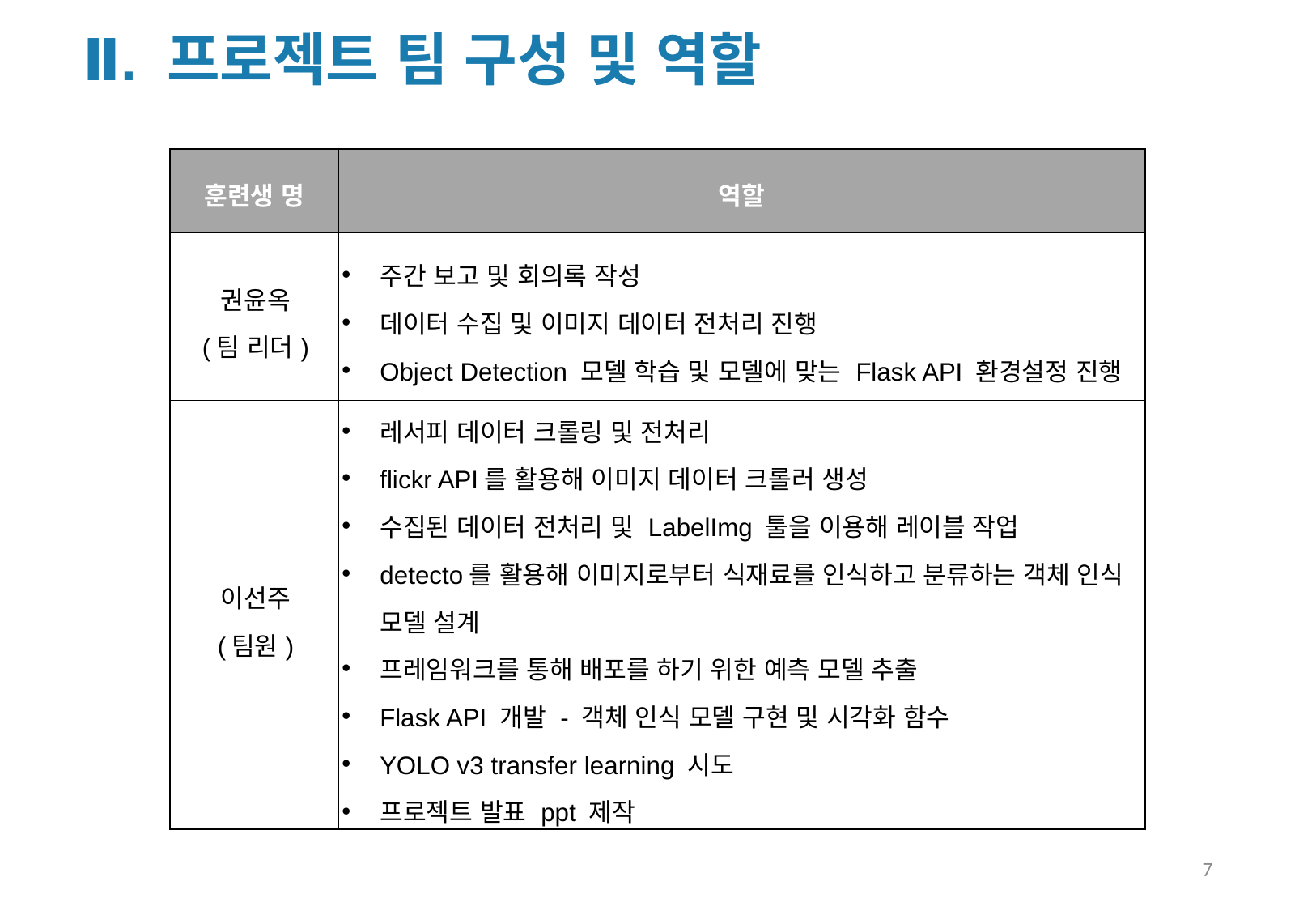

Ⅱ. 프로젝트 팀 구성 및 역할
| 훈련생 명 | 역할 |
| --- | --- |
| 권윤옥 (팀 리더) | 주간 보고 및 회의록 작성 데이터 수집 및 이미지 데이터 전처리 진행 Object Detection 모델 학습 및 모델에 맞는 Flask API 환경설정 진행 |
| 이선주 (팀원) | 레서피 데이터 크롤링 및 전처리 flickr API를 활용해 이미지 데이터 크롤러 생성 수집된 데이터 전처리 및 LabelImg 툴을 이용해 레이블 작업 detecto를 활용해 이미지로부터 식재료를 인식하고 분류하는 객체 인식 모델 설계 프레임워크를 통해 배포를 하기 위한 예측 모델 추출 Flask API 개발 - 객체 인식 모델 구현 및 시각화 함수 YOLO v3 transfer learning 시도 프로젝트 발표 ppt 제작 |
7